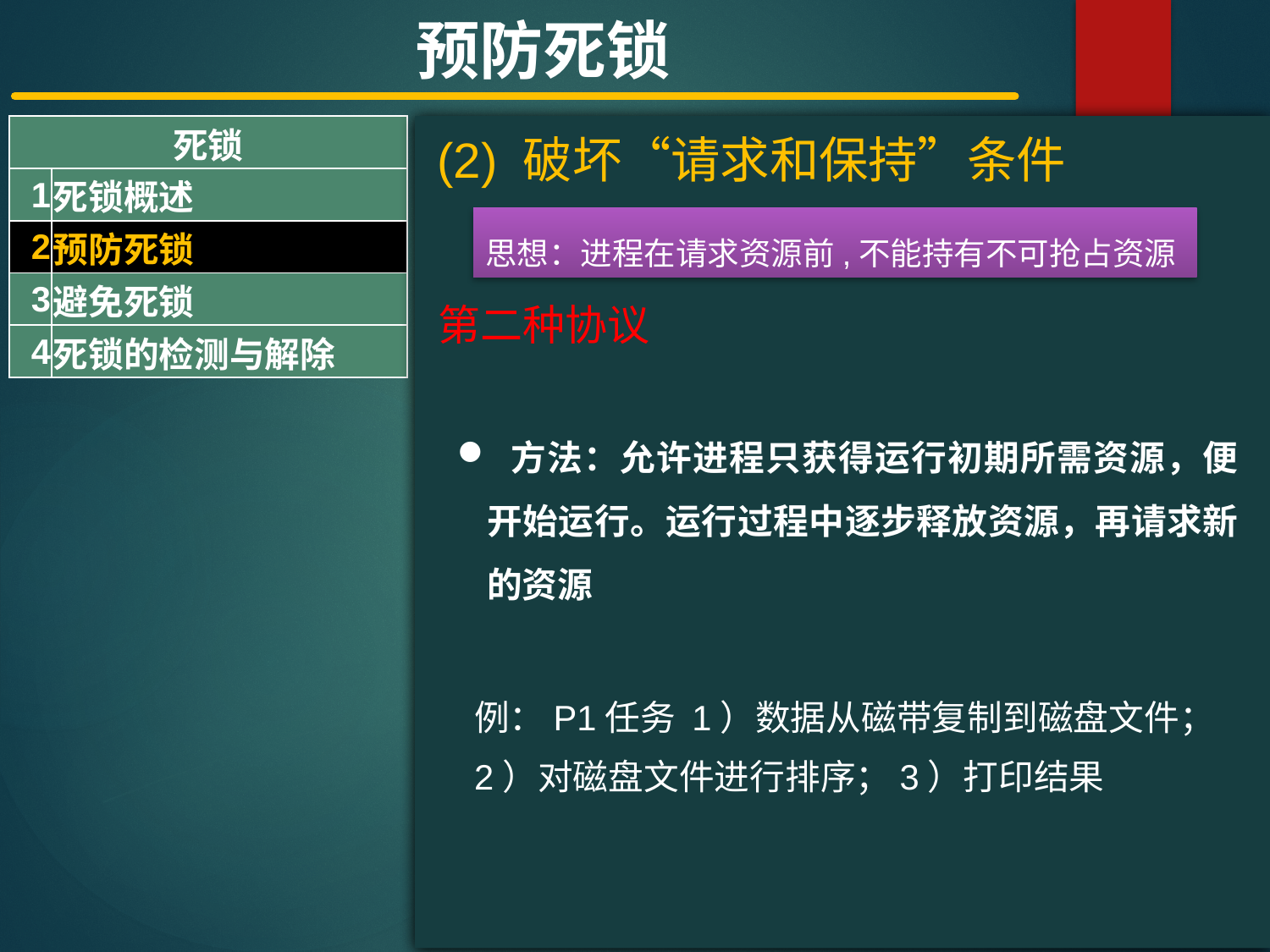

预防死锁
| 死锁 |  |
| --- | --- |
| 1 | 死锁概述 |
| 2 | 预防死锁 |
| 3 | 避免死锁 |
| 4 | 死锁的检测与解除 |
#
(2) 破坏“请求和保持”条件
思想：进程在请求资源前,不能持有不可抢占资源
第二种协议
 方法：允许进程只获得运行初期所需资源，便开始运行。运行过程中逐步释放资源，再请求新的资源
例：P1任务 1）数据从磁带复制到磁盘文件；2）对磁盘文件进行排序；3）打印结果